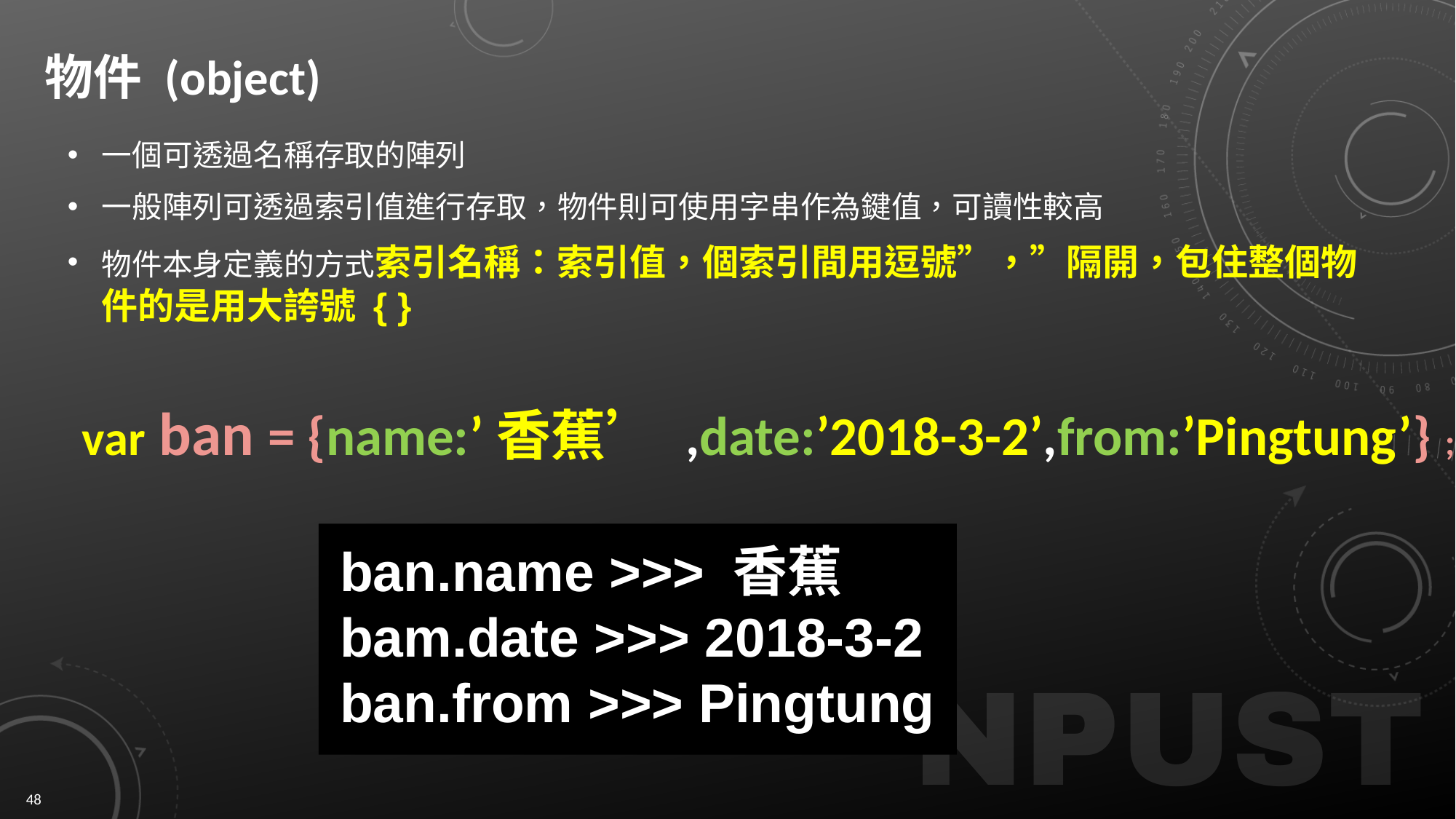

# 物件 (object)
一個可透過名稱存取的陣列
一般陣列可透過索引值進行存取，物件則可使用字串作為鍵值，可讀性較高
物件本身定義的方式索引名稱：索引值，個索引間用逗號”，”隔開，包住整個物件的是用大誇號 { }
var ban = {name:’香蕉’ ,date:’2018-3-2’,from:’Pingtung’} ;
ban.name >>> 香蕉
bam.date >>> 2018-3-2
ban.from >>> Pingtung